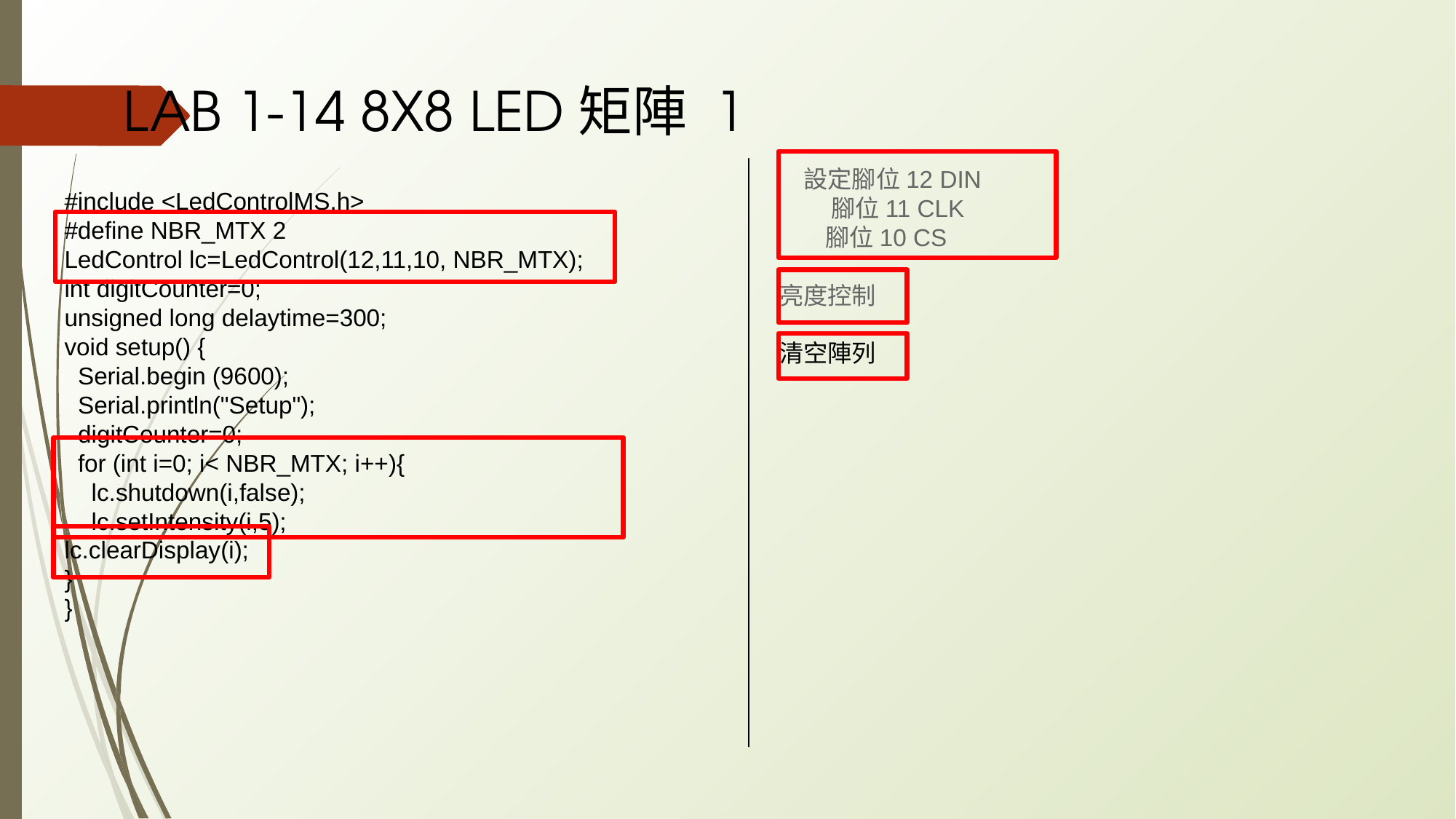

LAB 1-14 8X8 LED矩陣 1

　設定腳位12 DIN
  　  腳位11 CLK
　    腳位10 CS

亮度控制

清空陣列

#include <LedControlMS.h>
#define NBR_MTX 2
LedControl lc=LedControl(12,11,10, NBR_MTX);
int digitCounter=0;
unsigned long delaytime=300;
void setup() {
  Serial.begin (9600);
  Serial.println("Setup");
  digitCounter=0;
  for (int i=0; i< NBR_MTX; i++){
    lc.shutdown(i,false);
    lc.setIntensity(i,5);
lc.clearDisplay(i);
}
}